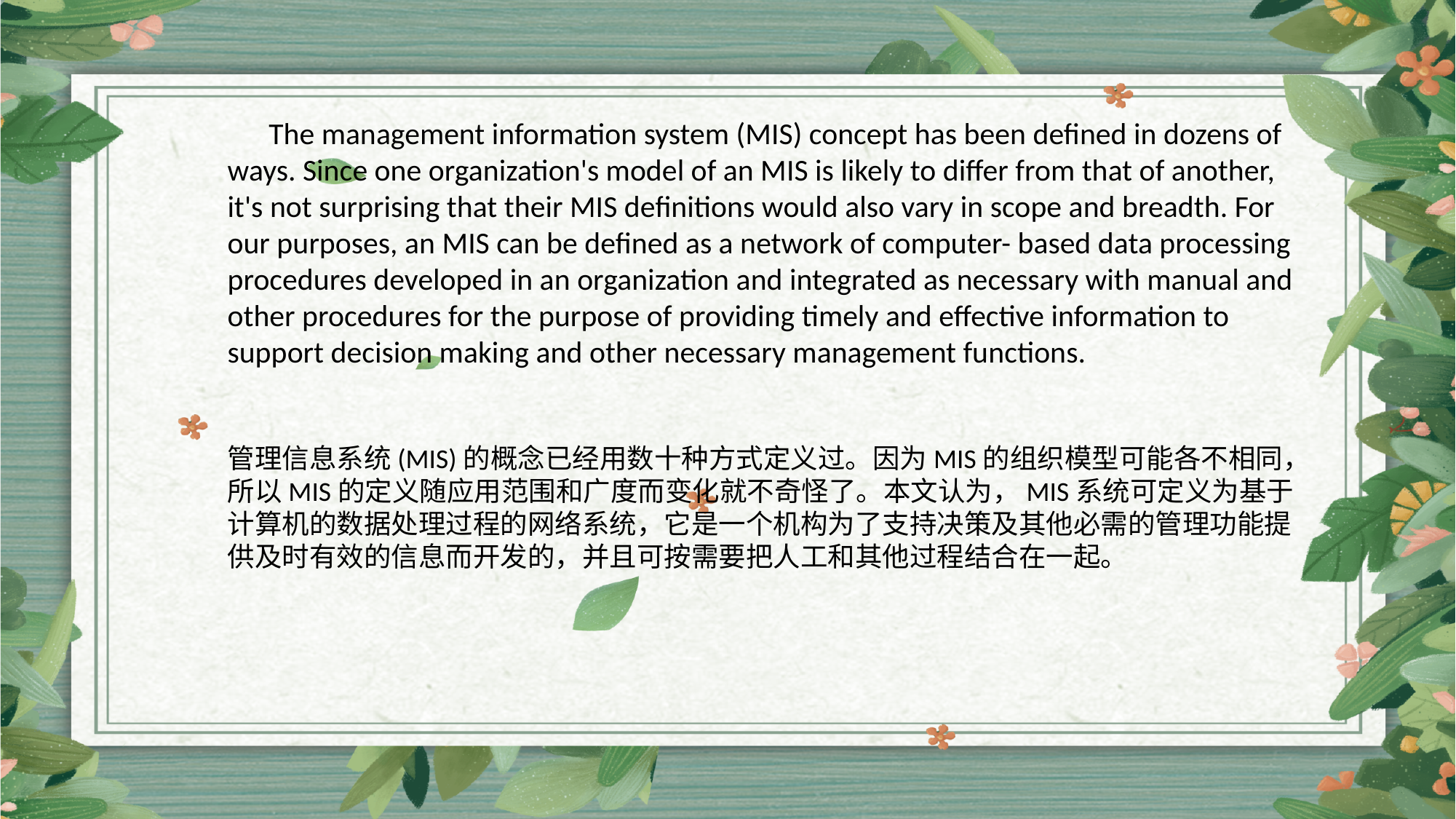

The management information system (MIS) concept has been defined in dozens of ways. Since one organization's model of an MIS is likely to differ from that of another, it's not surprising that their MIS definitions would also vary in scope and breadth. For our purposes, an MIS can be defined as a network of computer- based data processing procedures developed in an organization and integrated as necessary with manual and other procedures for the purpose of providing timely and effective information to support decision making and other necessary management functions.

管理信息系统(MIS)的概念已经用数十种方式定义过。因为MIS的组织模型可能各不相同，所以MIS的定义随应用范围和广度而变化就不奇怪了。本文认为，MIS系统可定义为基于计算机的数据处理过程的网络系统，它是一个机构为了支持决策及其他必需的管理功能提供及时有效的信息而开发的，并且可按需要把人工和其他过程结合在一起。